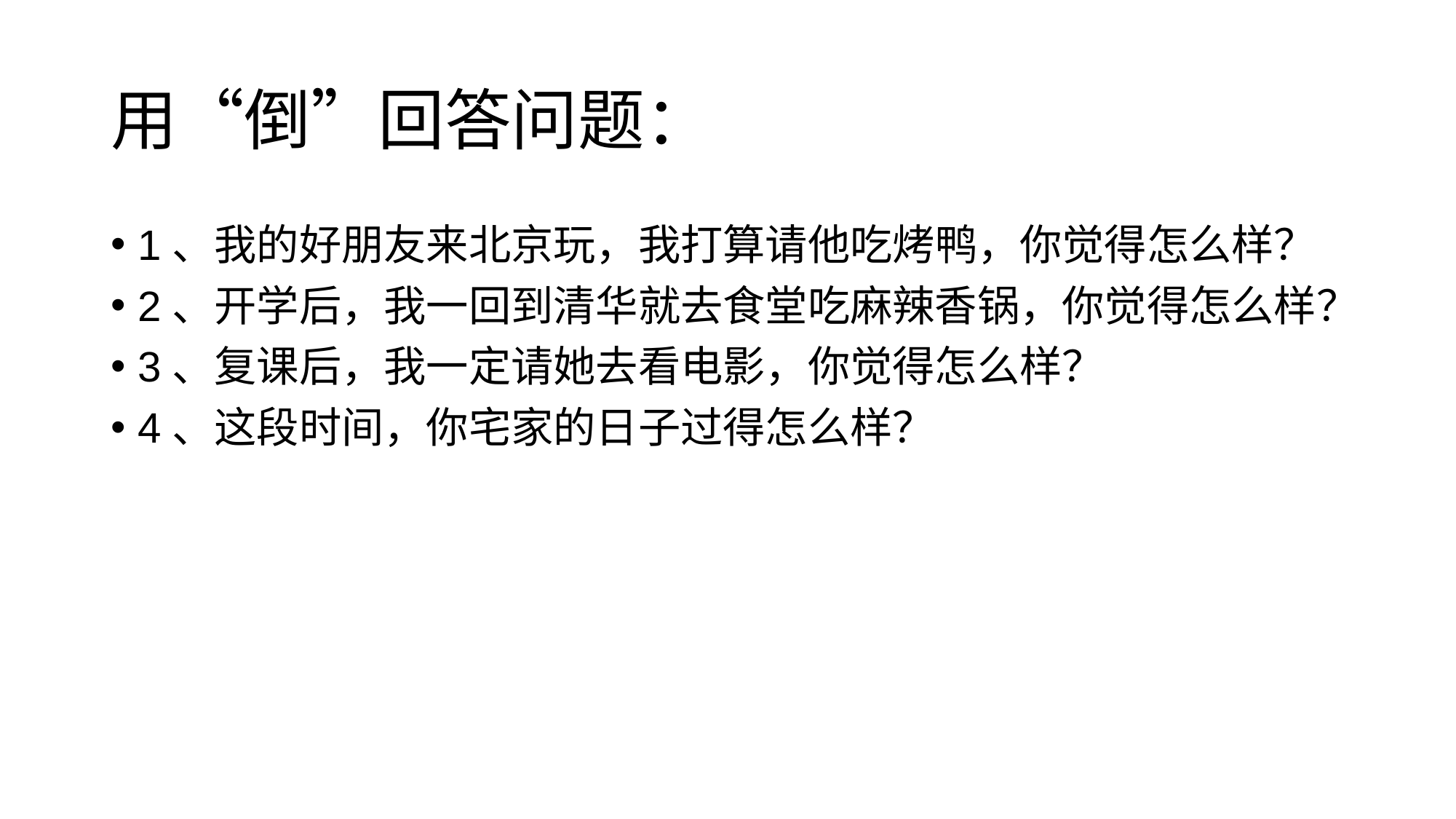

# 用“倒”回答问题：
1、我的好朋友来北京玩，我打算请他吃烤鸭，你觉得怎么样？
2、开学后，我一回到清华就去食堂吃麻辣香锅，你觉得怎么样？
3、复课后，我一定请她去看电影，你觉得怎么样？
4、这段时间，你宅家的日子过得怎么样？